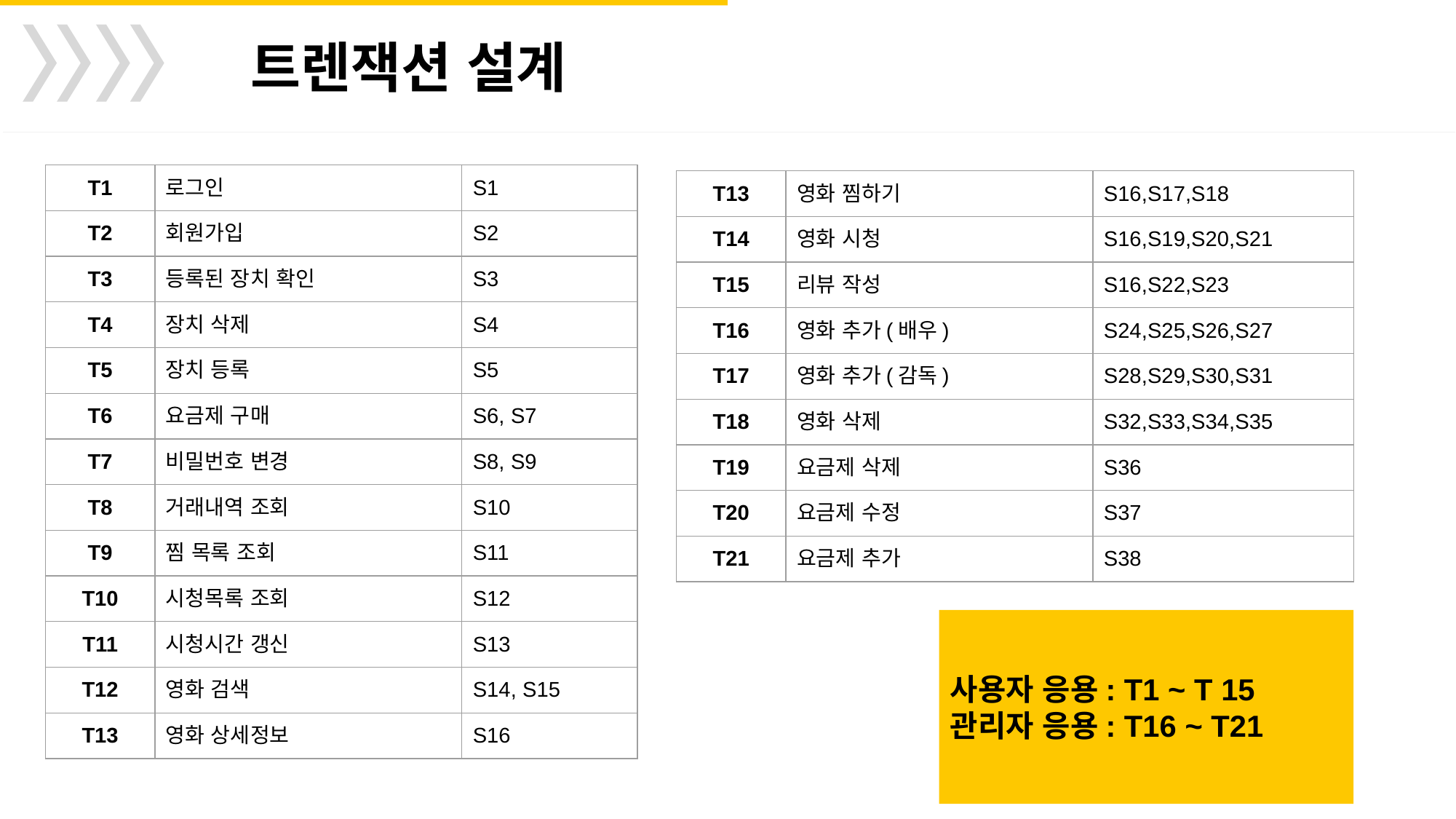

트렌잭션 설계
| T1 | 로그인 | S1 |
| --- | --- | --- |
| T2 | 회원가입 | S2 |
| T3 | 등록된 장치 확인 | S3 |
| T4 | 장치 삭제 | S4 |
| T5 | 장치 등록 | S5 |
| T6 | 요금제 구매 | S6, S7 |
| T7 | 비밀번호 변경 | S8, S9 |
| T8 | 거래내역 조회 | S10 |
| T9 | 찜 목록 조회 | S11 |
| T10 | 시청목록 조회 | S12 |
| T11 | 시청시간 갱신 | S13 |
| T12 | 영화 검색 | S14, S15 |
| T13 | 영화 상세정보 | S16 |
| T13 | 영화 찜하기 | S16,S17,S18 |
| --- | --- | --- |
| T14 | 영화 시청 | S16,S19,S20,S21 |
| T15 | 리뷰 작성 | S16,S22,S23 |
| T16 | 영화 추가(배우) | S24,S25,S26,S27 |
| T17 | 영화 추가(감독) | S28,S29,S30,S31 |
| T18 | 영화 삭제 | S32,S33,S34,S35 |
| T19 | 요금제 삭제 | S36 |
| T20 | 요금제 수정 | S37 |
| T21 | 요금제 추가 | S38 |
사용자 응용: T1 ~ T 15
관리자 응용: T16 ~ T21